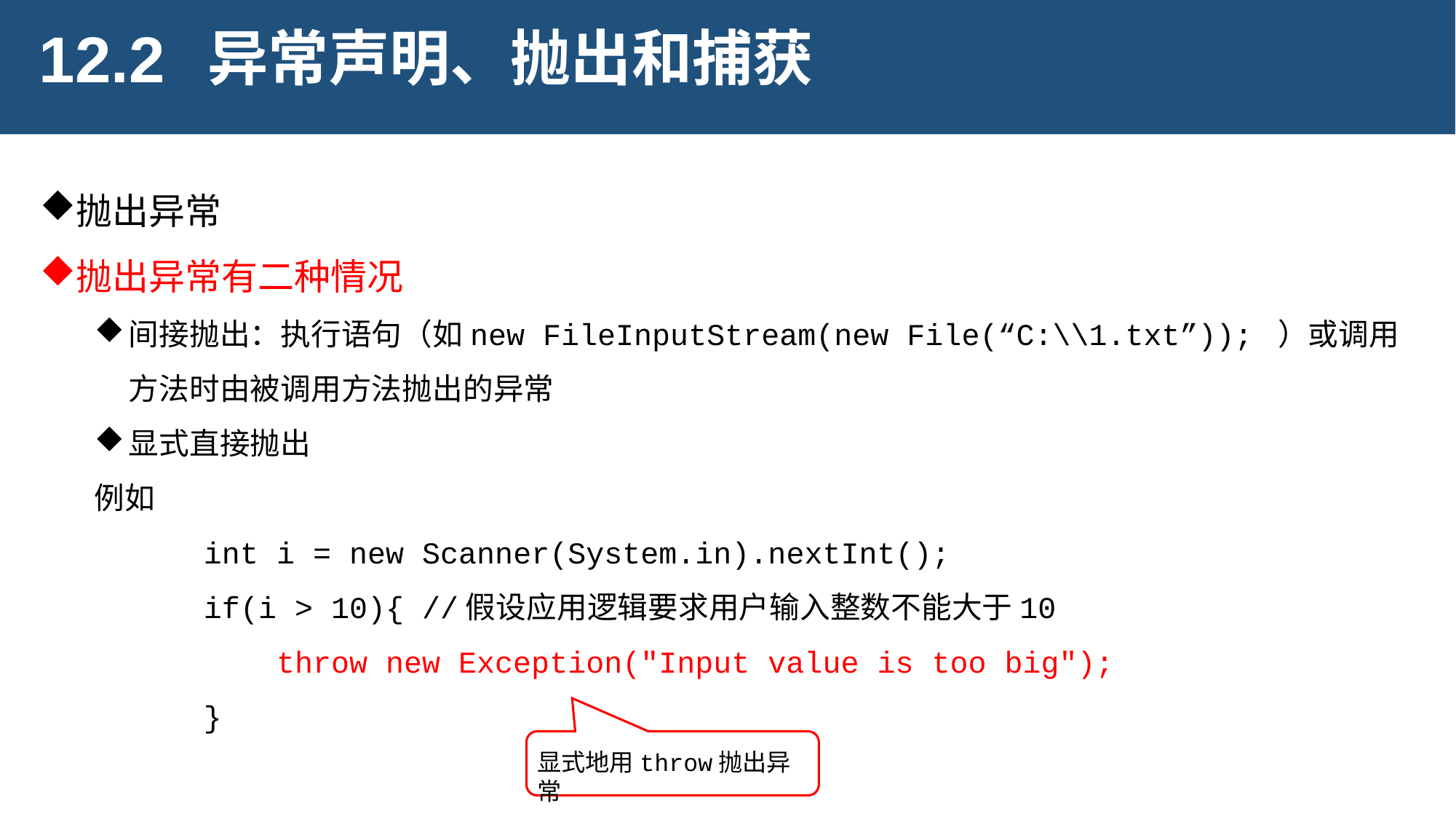

12.2
异常声明、抛出和捕获

抛出异常
抛出异常有二种情况
间接抛出：执行语句（如new FileInputStream(new File(“C:\\1.txt”)); ）或调用方法时由被调用方法抛出的异常
显式直接抛出
例如
         int i = new Scanner(System.in).nextInt();
         if(i > 10){ //假设应用逻辑要求用户输入整数不能大于10
		 throw new Exception("Input value is too big");
         }

显式地用throw抛出异常